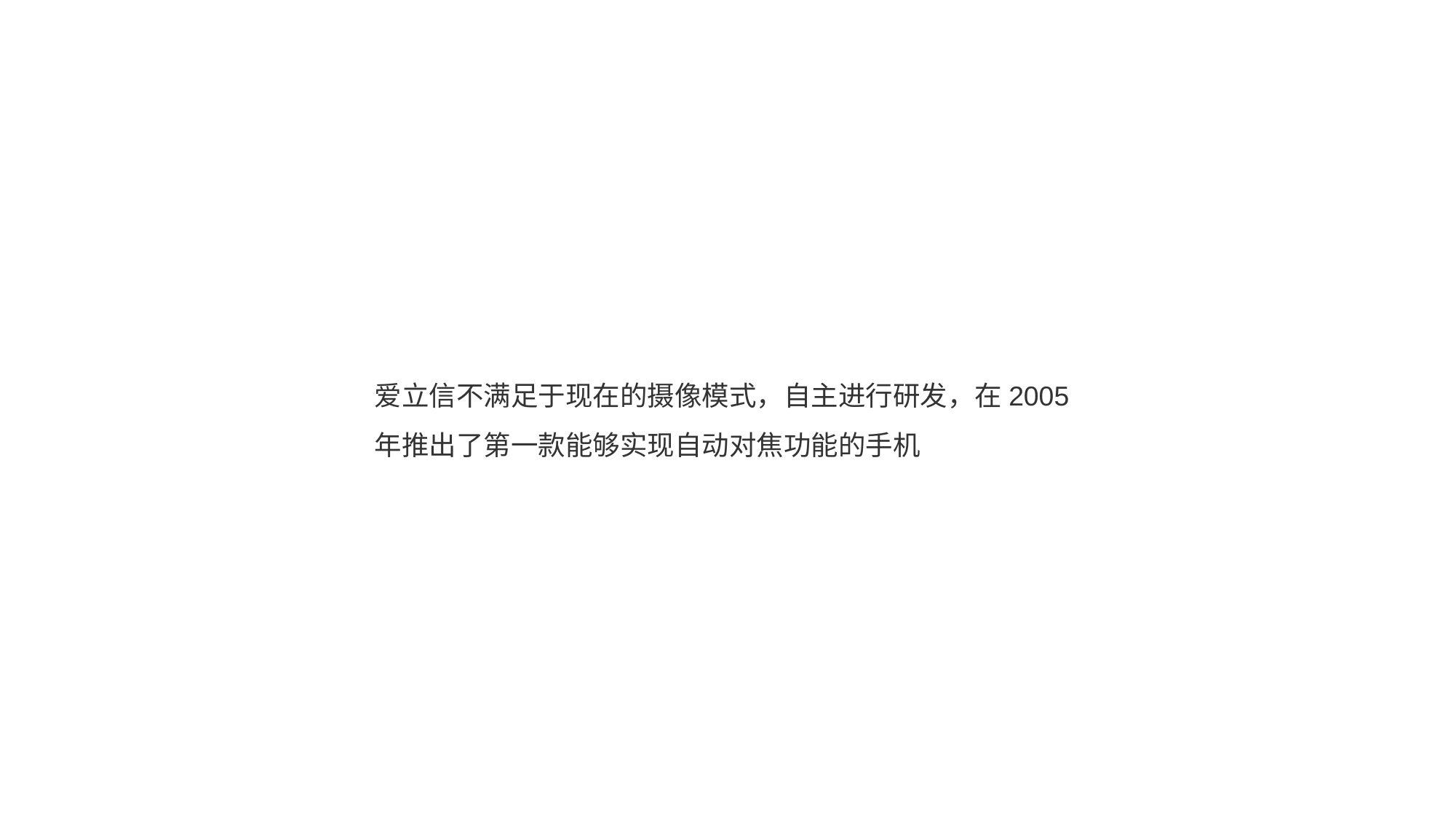

爱立信不满足于现在的摄像模式，自主进行研发，在2005年推出了第一款能够实现自动对焦功能的手机